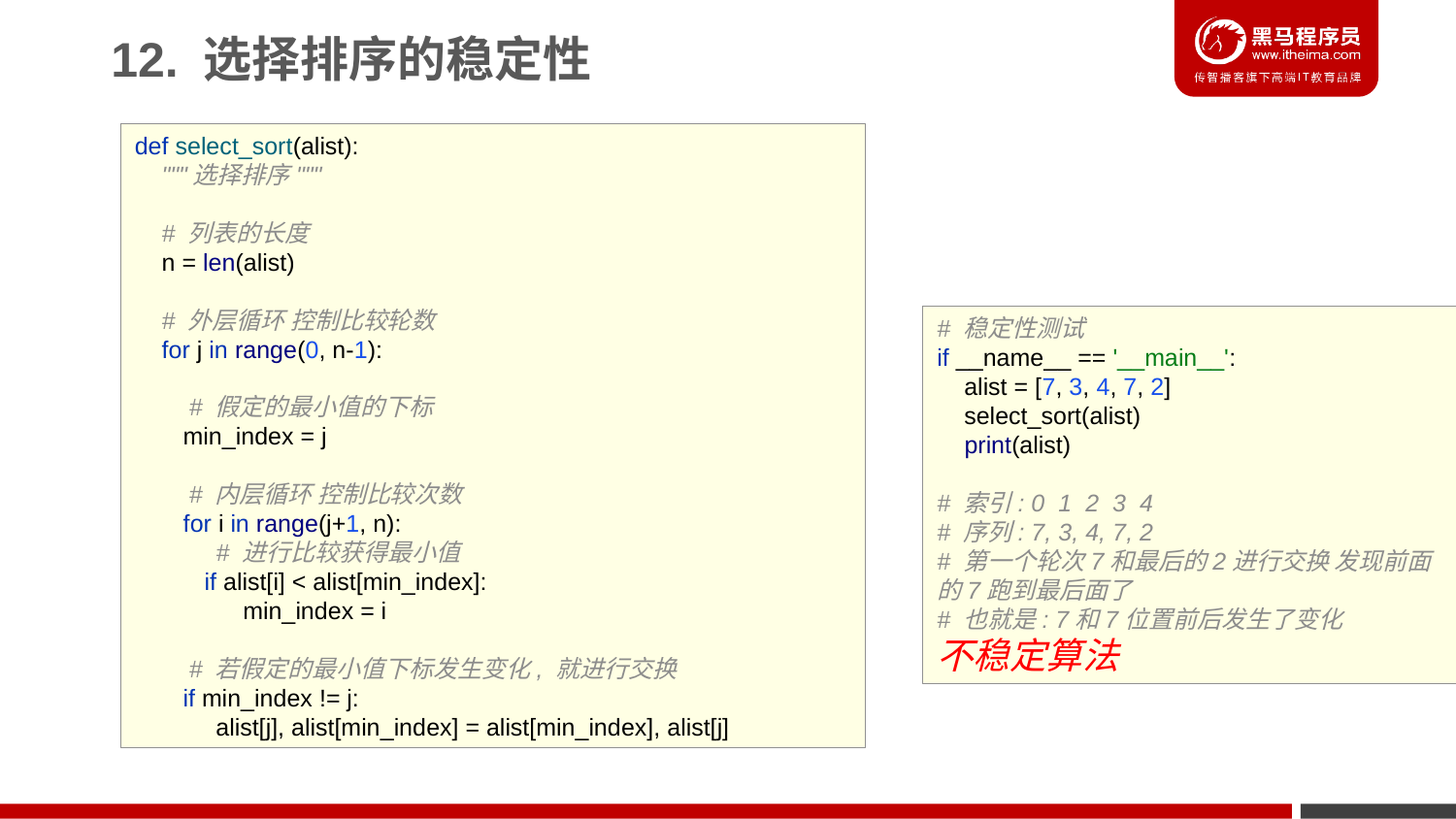

12. 选择排序的稳定性
def select_sort(alist):
    """选择排序"""
    # 列表的长度
    n = len(alist)
    # 外层循环 控制比较轮数
    for j in range(0, n-1):
        # 假定的最小值的下标
        min_index = j
        # 内层循环 控制比较次数
        for i in range(j+1, n):
            # 进行比较获得最小值
            if alist[i] < alist[min_index]:
                min_index = i
        # 若假定的最小值下标发生变化, 就进行交换
        if min_index != j:
            alist[j], alist[min_index] = alist[min_index], alist[j]
# 稳定性测试
if __name__ == '__main__':
    alist = [7, 3, 4, 7, 2]
    select_sort(alist)
    print(alist)

# 索引: 0  1  2  3  4 # 序列: 7, 3, 4, 7, 2 # 第一个轮次7和最后的2进行交换 发现前面的7跑到最后面了 # 也就是: 7和7位置前后发生了变化
不稳定算法